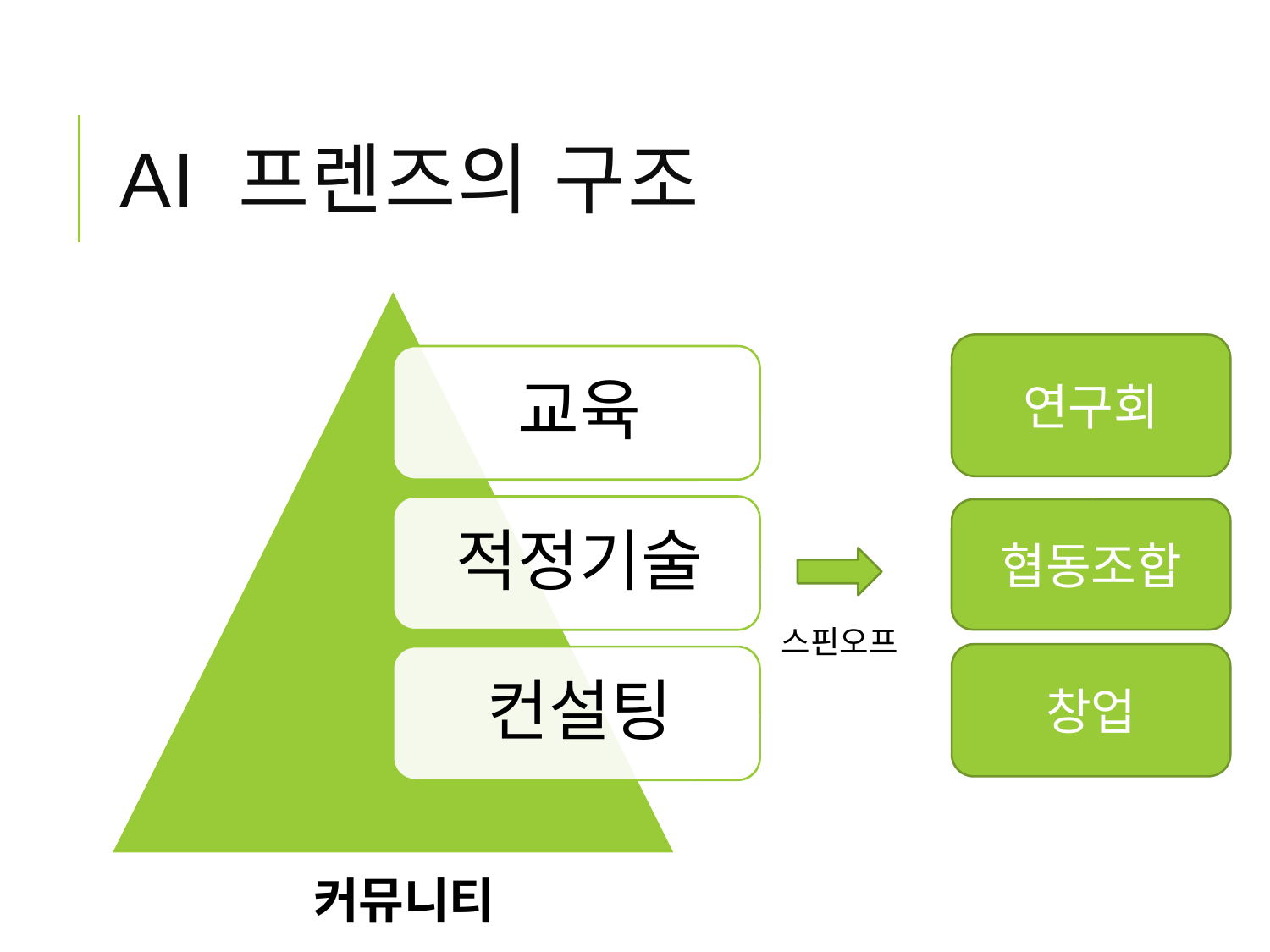

# AI 프렌즈의 구조
교육
적정기술
컨설팅
연구회
협동조합

스핀오프
창업
커뮤니티